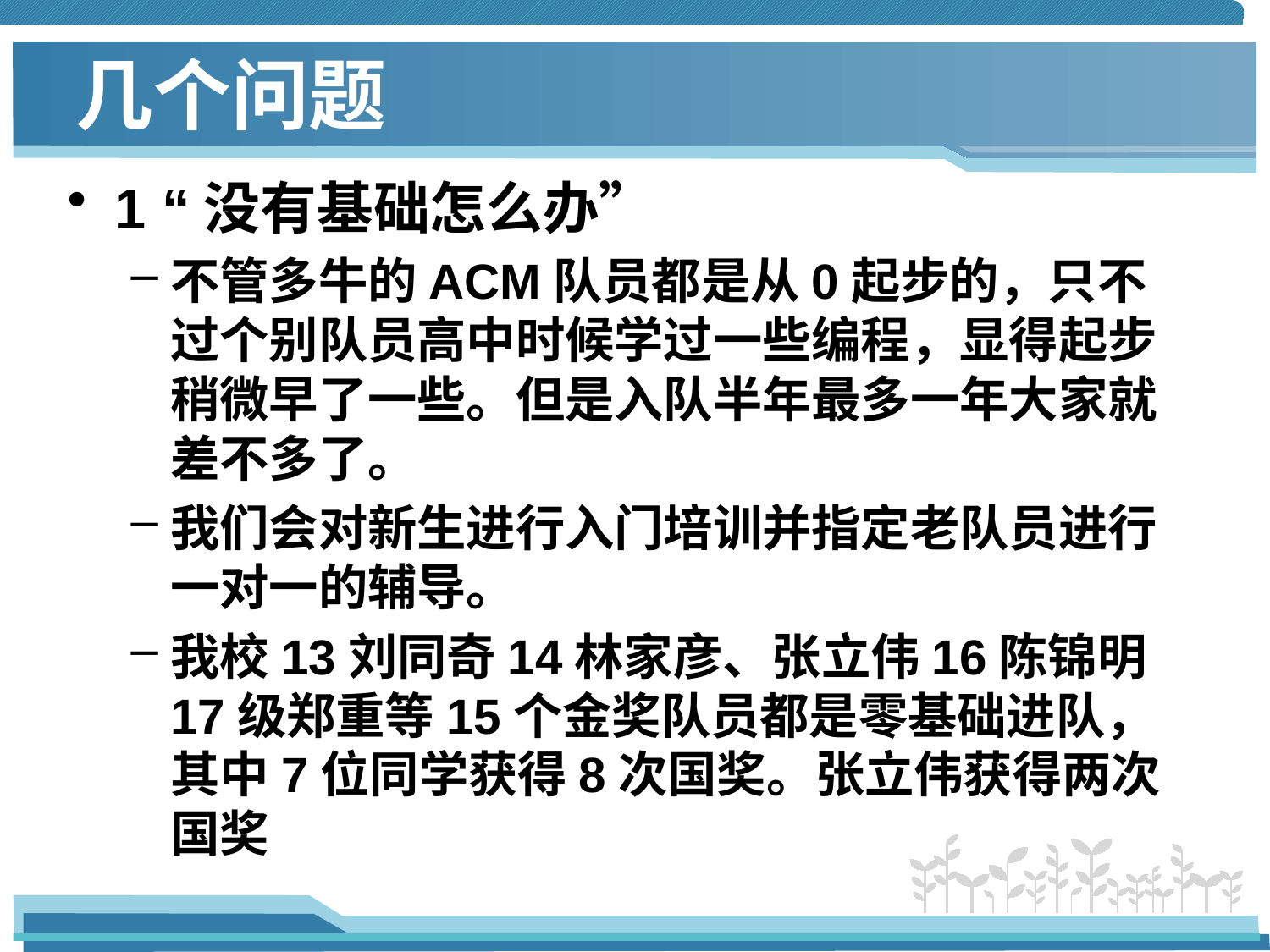

# 几个问题
1 “没有基础怎么办”
不管多牛的ACM队员都是从0起步的，只不过个别队员高中时候学过一些编程，显得起步稍微早了一些。但是入队半年最多一年大家就差不多了。
我们会对新生进行入门培训并指定老队员进行一对一的辅导。
我校13刘同奇14林家彦、张立伟16陈锦明17级郑重等15个金奖队员都是零基础进队，其中7位同学获得8次国奖。张立伟获得两次国奖